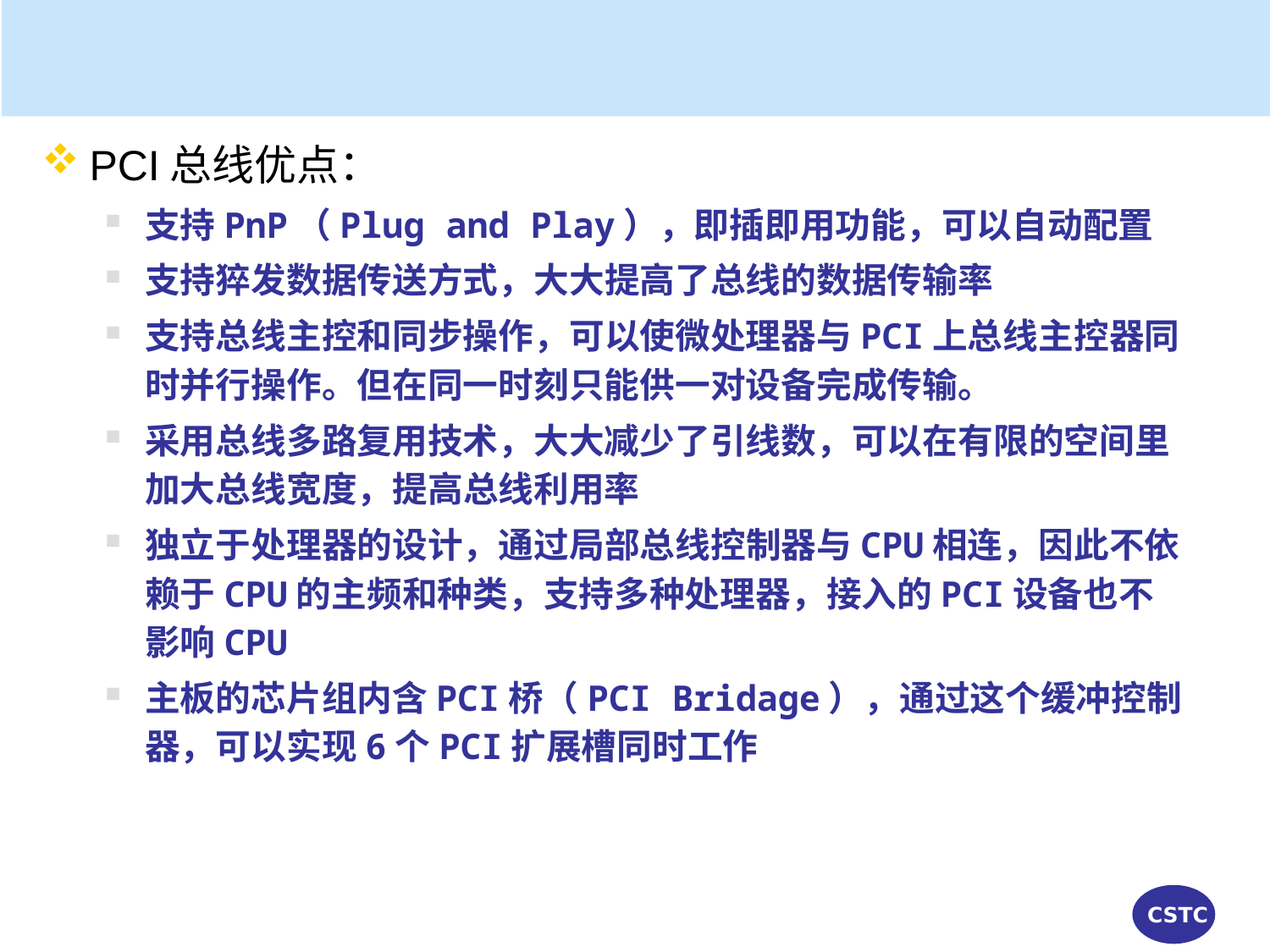

PCI总线优点：
支持PnP（Plug and Play），即插即用功能，可以自动配置
支持猝发数据传送方式，大大提高了总线的数据传输率
支持总线主控和同步操作，可以使微处理器与PCI上总线主控器同时并行操作。但在同一时刻只能供一对设备完成传输。
采用总线多路复用技术，大大减少了引线数，可以在有限的空间里加大总线宽度，提高总线利用率
独立于处理器的设计，通过局部总线控制器与CPU相连，因此不依赖于CPU的主频和种类，支持多种处理器，接入的PCI设备也不影响CPU
主板的芯片组内含PCI桥（PCI Bridage），通过这个缓冲控制器，可以实现6个PCI扩展槽同时工作